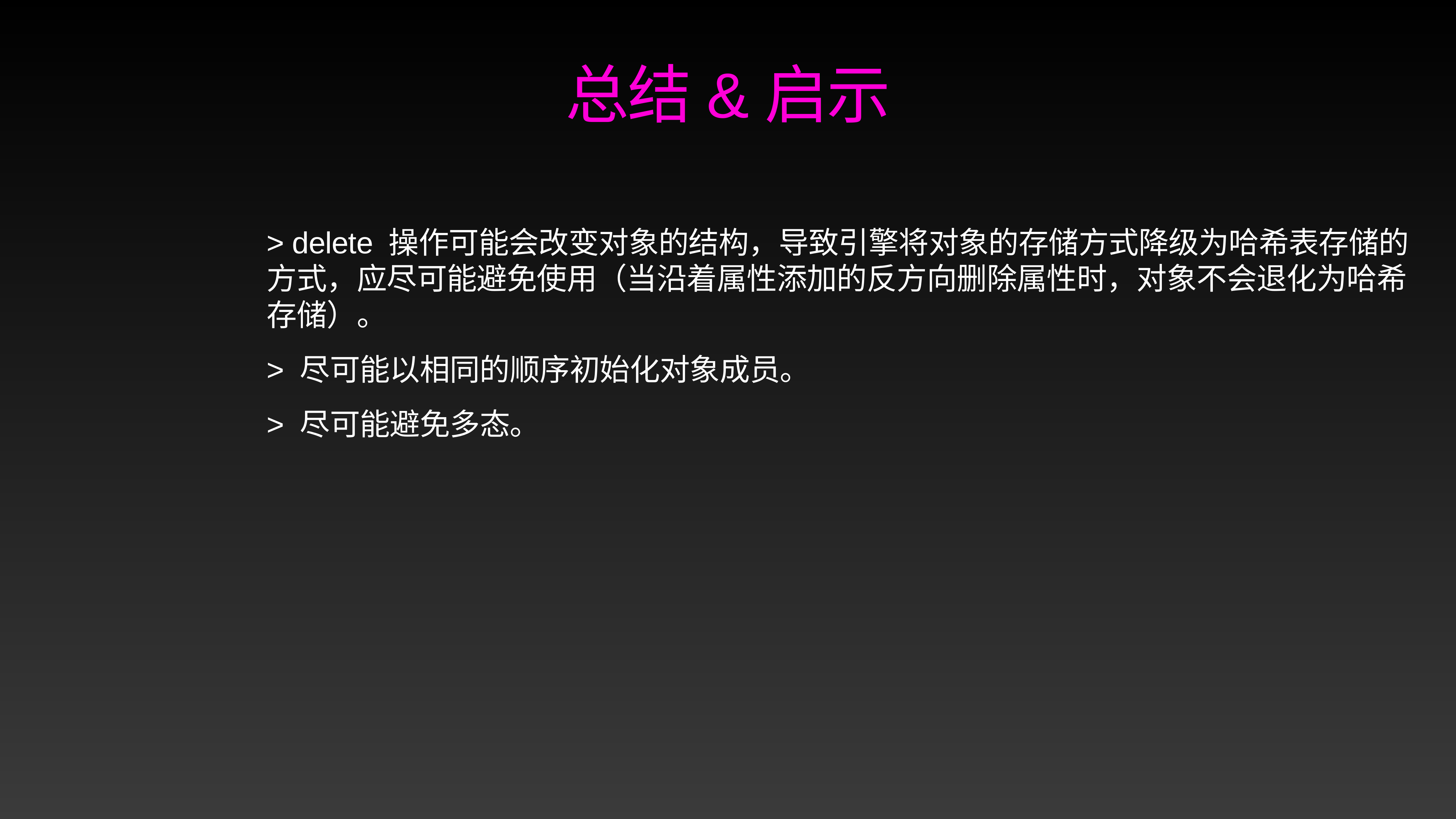

总结&启示
> delete 操作可能会改变对象的结构，导致引擎将对象的存储方式降级为哈希表存储的方式，应尽可能避免使用（当沿着属性添加的反方向删除属性时，对象不会退化为哈希存储）。
> 尽可能以相同的顺序初始化对象成员。
> 尽可能避免多态。